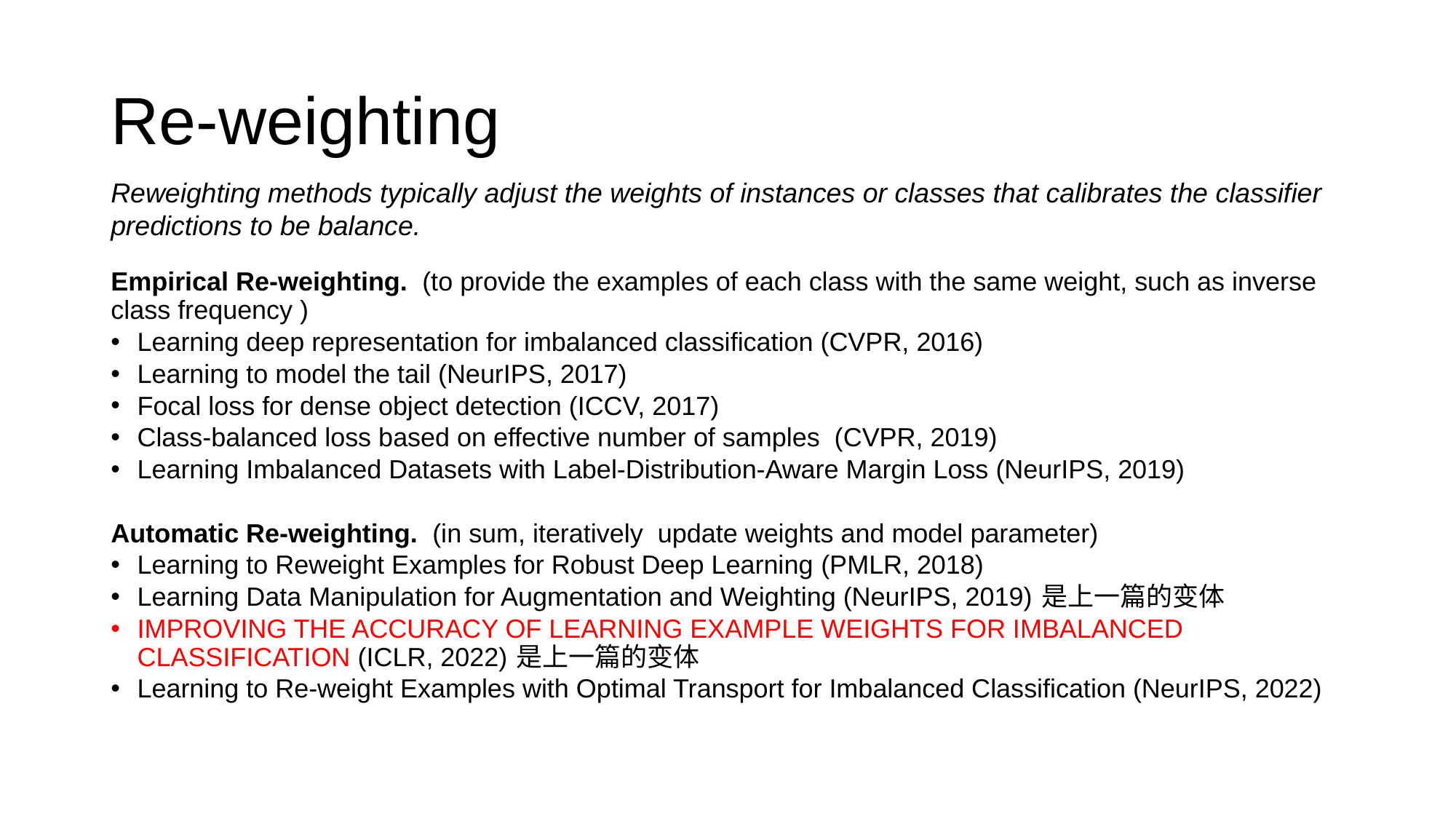

# Re-weighting
Reweighting methods typically adjust the weights of instances or classes that calibrates the classifier predictions to be balance.

Empirical Re-weighting.  (to provide the examples of each class with the same weight, such as inverse class frequency )
Learning deep representation for imbalanced classification (CVPR, 2016)
Learning to model the tail (NeurIPS, 2017)
Focal loss for dense object detection (ICCV, 2017)
Class-balanced loss based on effective number of samples  (CVPR, 2019)
Learning Imbalanced Datasets with Label-Distribution-Aware Margin Loss (NeurIPS, 2019)

Automatic Re-weighting.  (in sum, iteratively  update weights and model parameter)
Learning to Reweight Examples for Robust Deep Learning (PMLR, 2018)
Learning Data Manipulation for Augmentation and Weighting (NeurIPS, 2019) 是上一篇的变体
IMPROVING THE ACCURACY OF LEARNING EXAMPLE WEIGHTS FOR IMBALANCED CLASSIFICATION (ICLR, 2022) 是上一篇的变体
Learning to Re-weight Examples with Optimal Transport for Imbalanced Classification (NeurIPS, 2022)